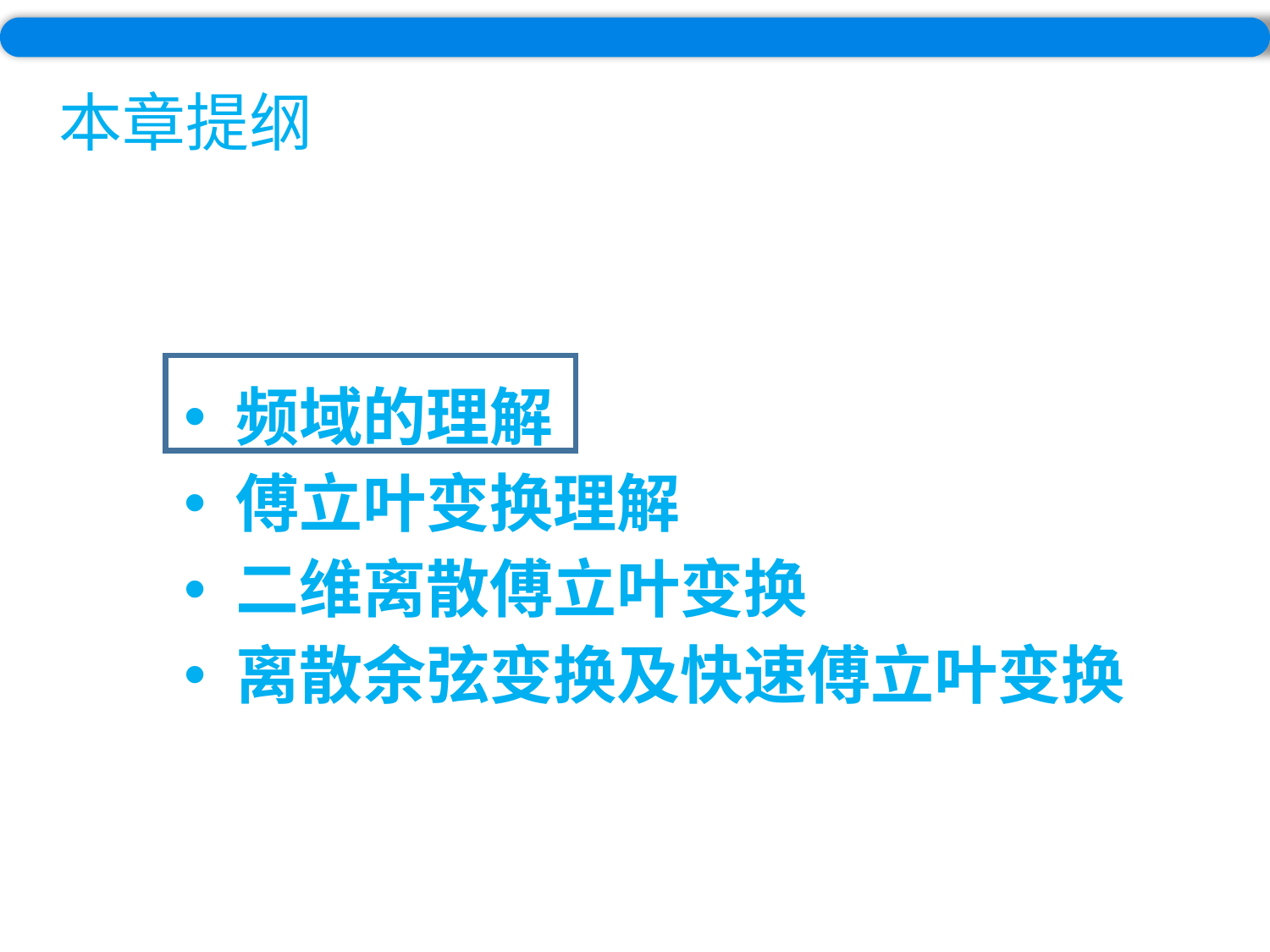

本章提纲

 频域的理解
 傅立叶变换理解
 二维离散傅立叶变换
 离散余弦变换及快速傅立叶变换